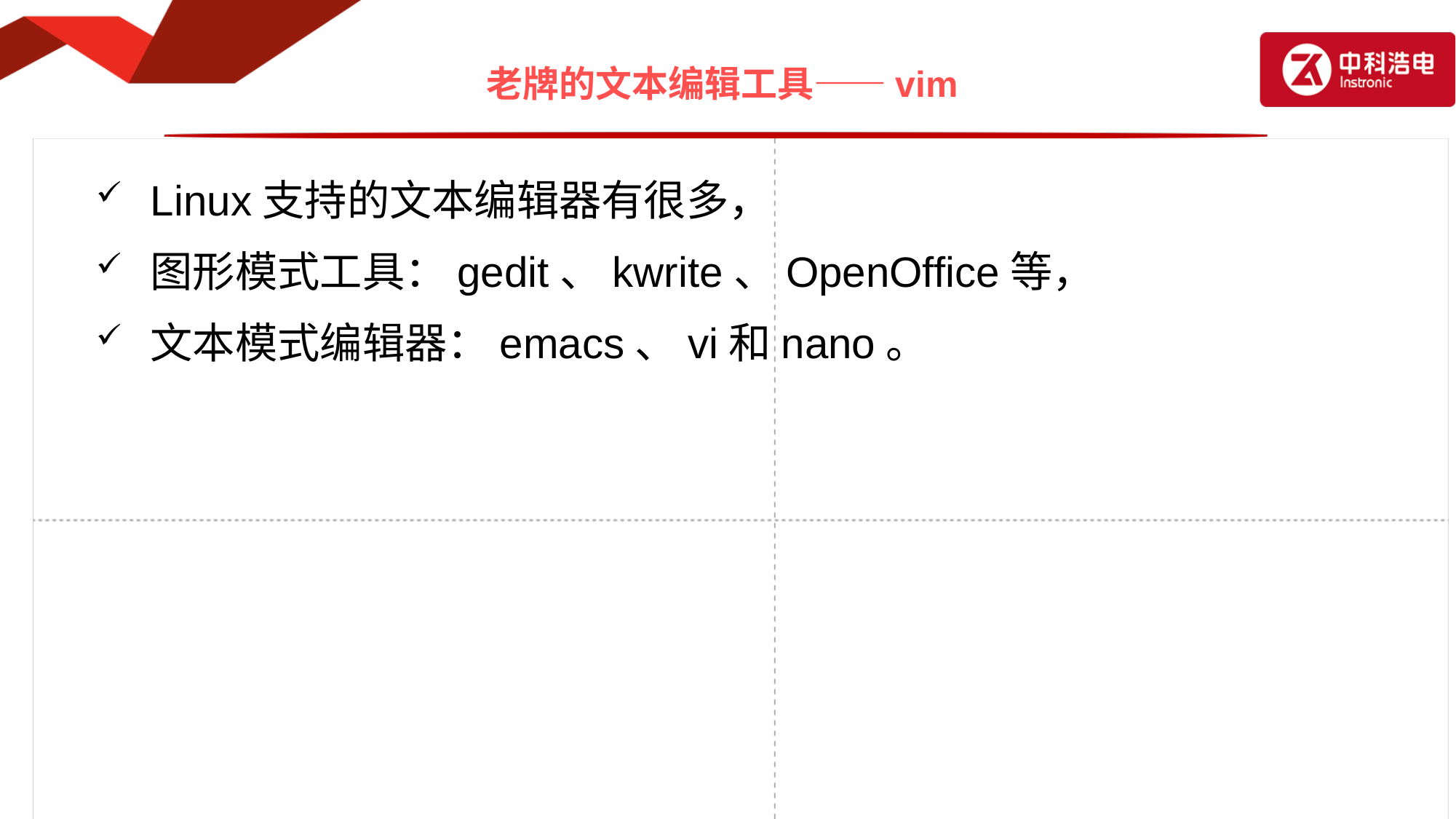

# 老牌的文本编辑工具——vim
Linux支持的文本编辑器有很多，
图形模式工具：gedit、kwrite、OpenOffice等，
文本模式编辑器：emacs、vi和nano。